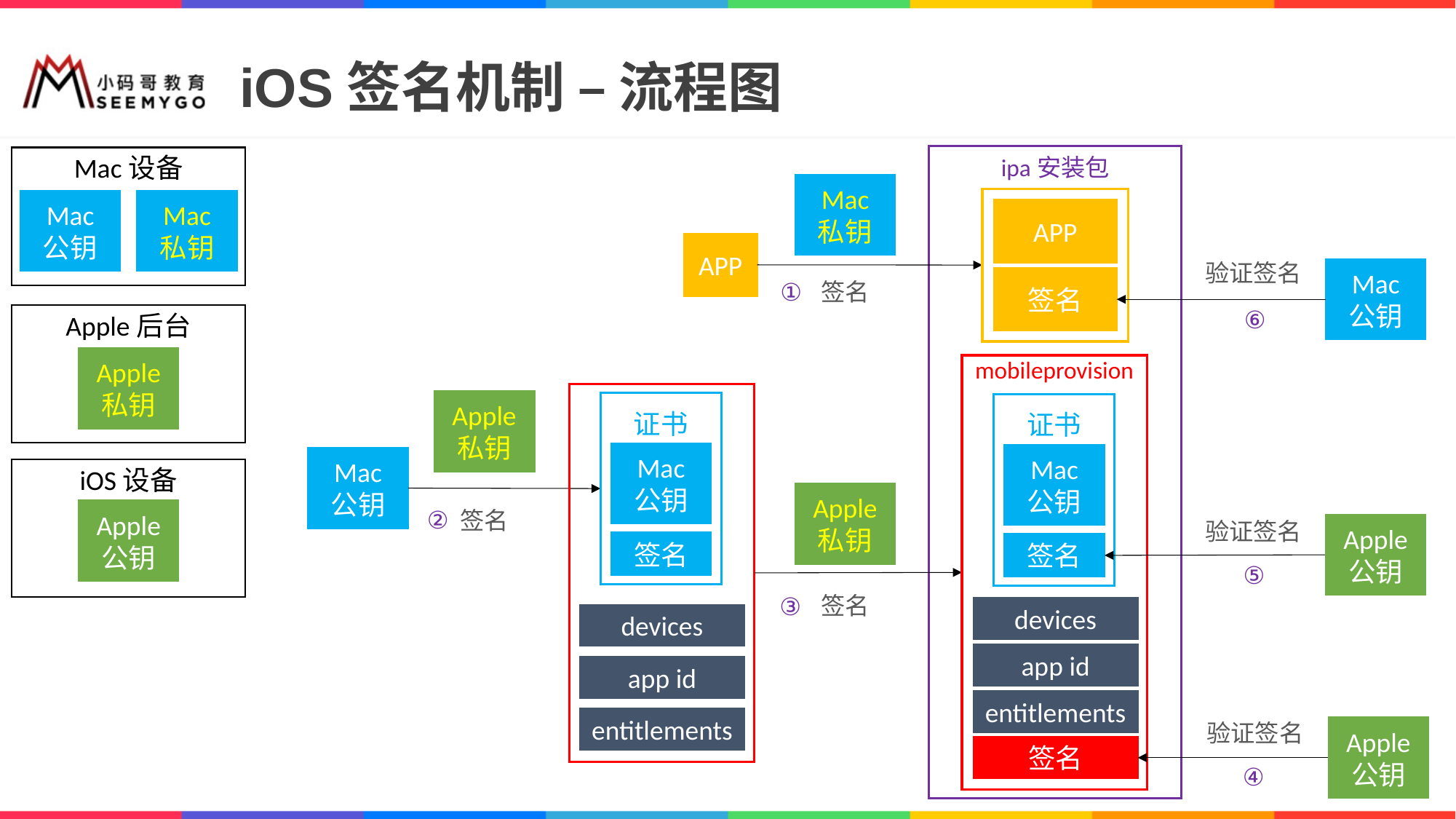

# iOS签名机制 – 流程图
ipa安装包

Mac设备

Mac
私钥
APP
APP
签名
Mac
公钥
Mac
私钥
APP
验证签名
Mac
公钥
签名
①
⑥
Apple后台

Apple
私钥
mobileprovision

证书

Mac
公钥
签名
devices
app id
entitlements
签名

Apple
私钥
证书

Mac
公钥
签名
Mac
公钥
iOS设备

Apple
私钥
Apple
公钥
②
签名
验证签名
Apple
公钥
⑤
签名
③
devices
app id
entitlements
验证签名
Apple
公钥
④